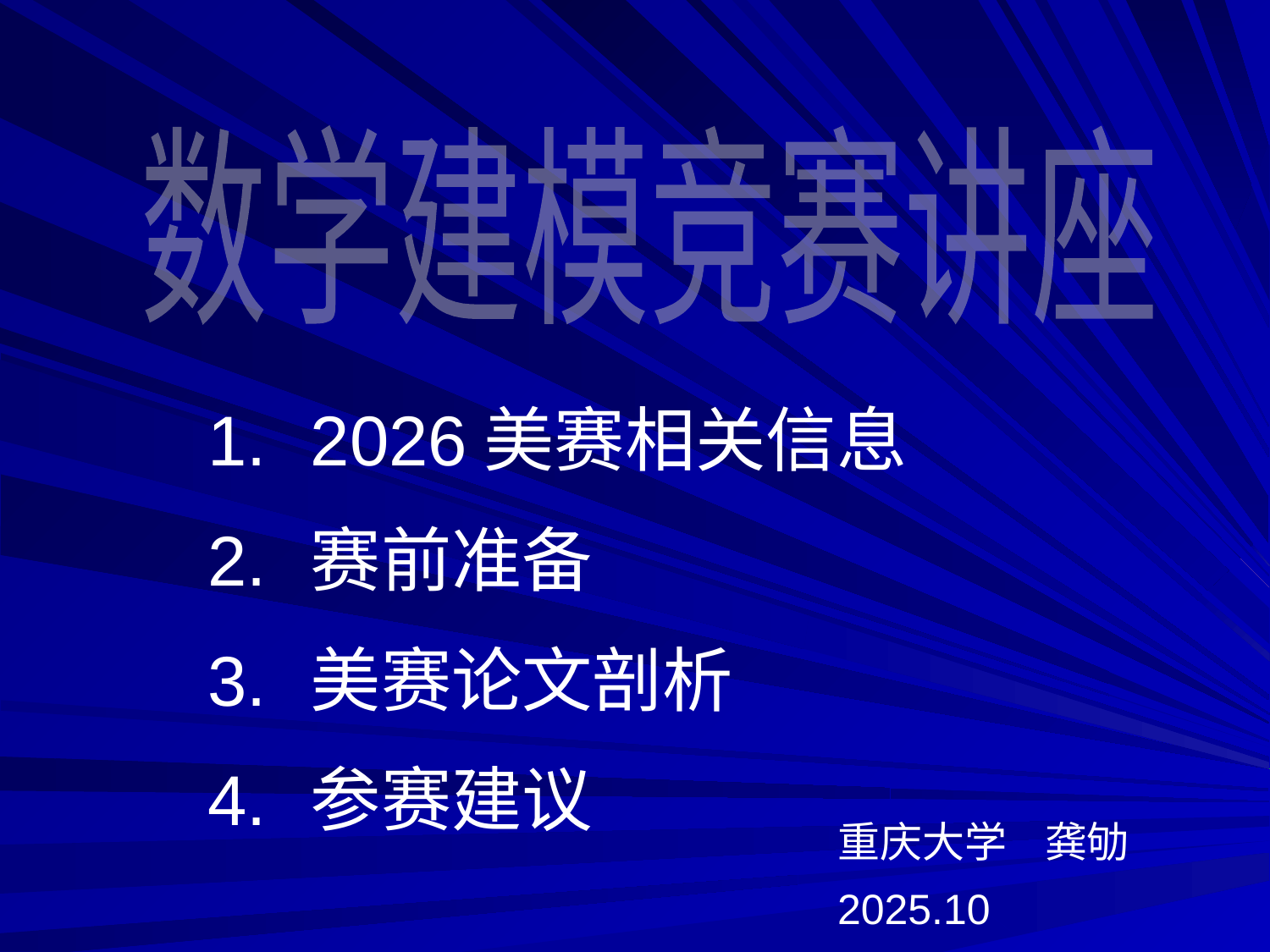

数学建模竞赛讲座
2026美赛相关信息
赛前准备
美赛论文剖析
参赛建议
重庆大学    龚劬
2025.10